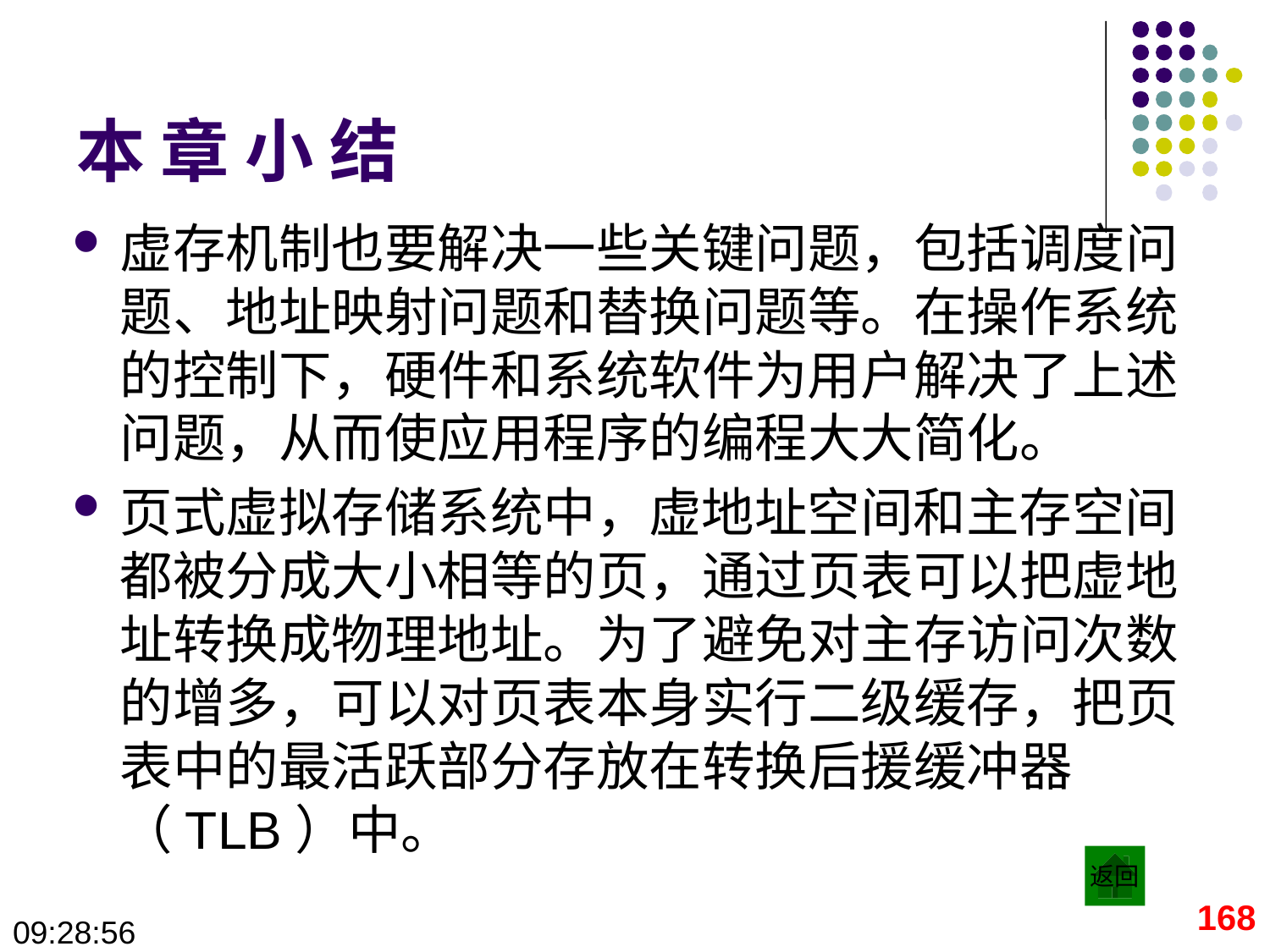

# 本 章 小 结
虚存机制也要解决一些关键问题，包括调度问题、地址映射问题和替换问题等。在操作系统的控制下，硬件和系统软件为用户解决了上述问题，从而使应用程序的编程大大简化。
页式虚拟存储系统中，虚地址空间和主存空间都被分成大小相等的页，通过页表可以把虚地址转换成物理地址。为了避免对主存访问次数的增多，可以对页表本身实行二级缓存，把页表中的最活跃部分存放在转换后援缓冲器（TLB）中。
返回
168
09:28:56